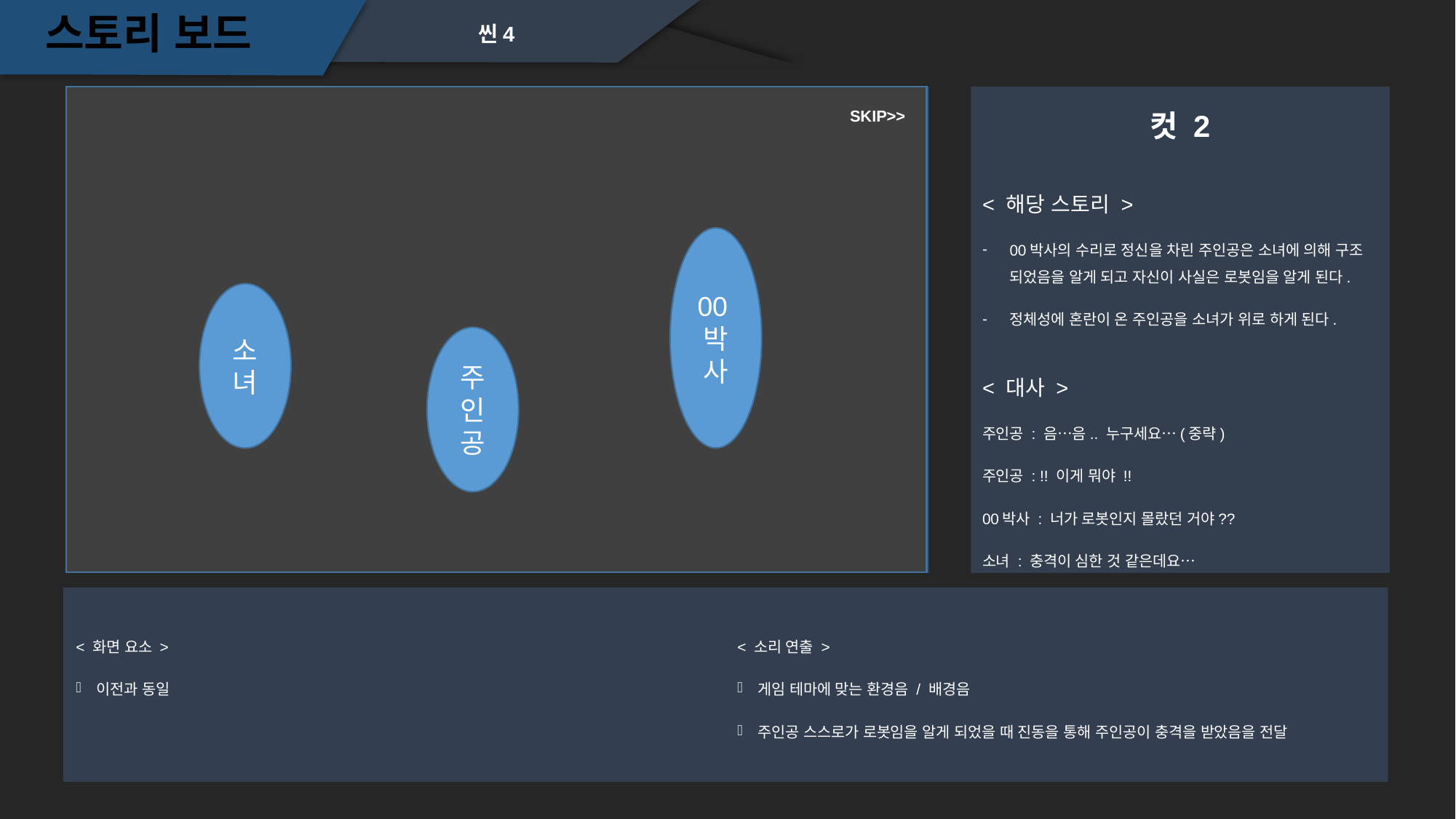

스토리 보드
씬4

컷 2
SKIP>>
< 해당 스토리 >
00박사의 수리로 정신을 차린 주인공은 소녀에 의해 구조 되었음을 알게 되고 자신이 사실은 로봇임을 알게 된다.
정체성에 혼란이 온 주인공을 소녀가 위로 하게 된다.
00박사
소녀
주인공
< 대사 >
주인공 : 음…음.. 누구세요…(중략)
주인공 : !! 이게 뭐야 !!
00박사 : 너가 로봇인지 몰랐던 거야??
소녀 : 충격이 심한 것 같은데요…
< 화면 요소 >
이전과 동일

< 소리 연출 >
게임 테마에 맞는 환경음 / 배경음
주인공 스스로가 로봇임을 알게 되었을 때 진동을 통해 주인공이 충격을 받았음을 전달